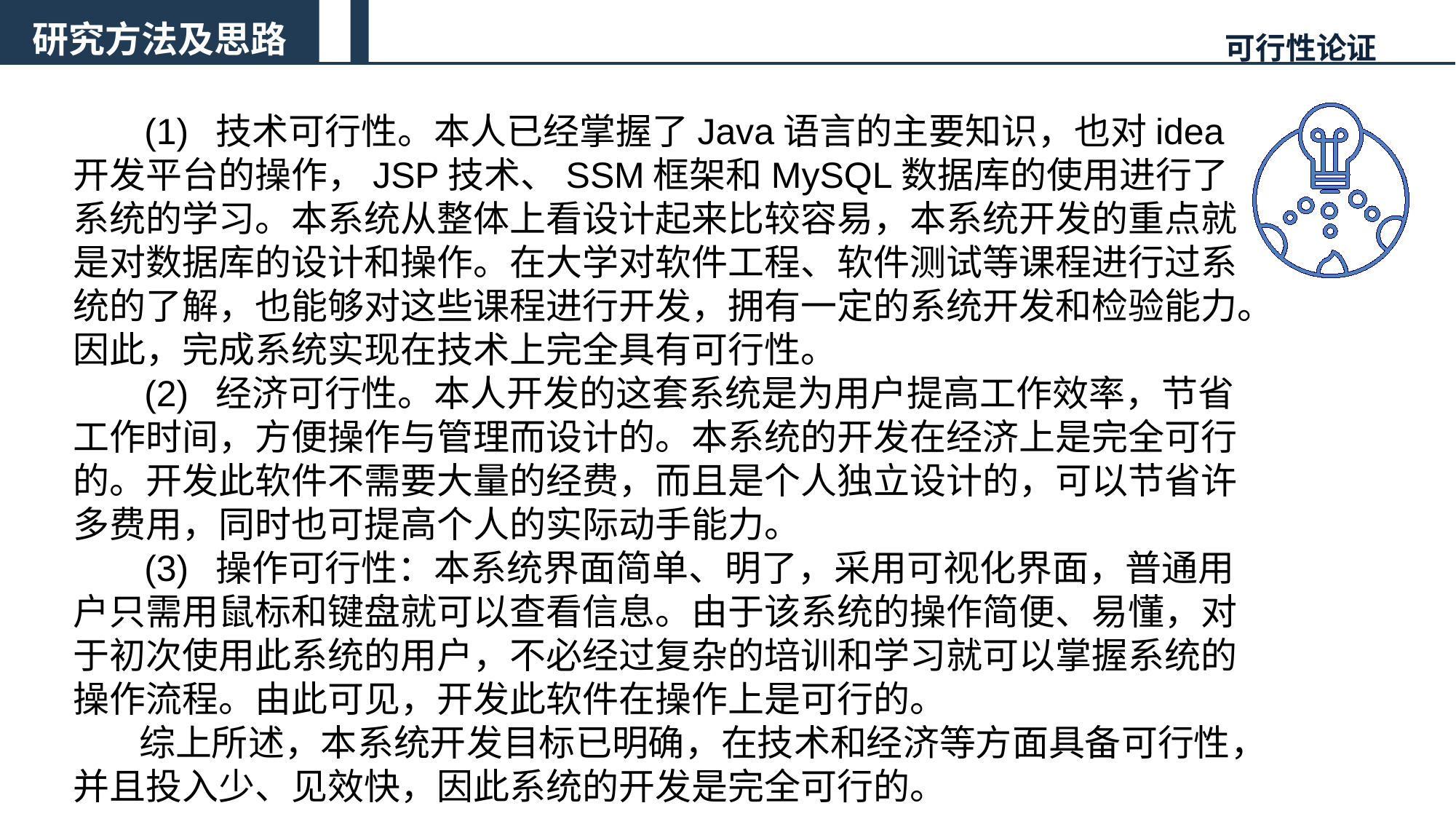

研究方法及思路
可行性论证

       (1) 技术可行性。本人已经掌握了Java语言的主要知识，也对idea开发平台的操作，JSP技术、SSM框架和MySQL数据库的使用进行了系统的学习。本系统从整体上看设计起来比较容易，本系统开发的重点就是对数据库的设计和操作。在大学对软件工程、软件测试等课程进行过系统的了解，也能够对这些课程进行开发，拥有一定的系统开发和检验能力。因此，完成系统实现在技术上完全具有可行性。
       (2) 经济可行性。本人开发的这套系统是为用户提高工作效率，节省工作时间，方便操作与管理而设计的。本系统的开发在经济上是完全可行的。开发此软件不需要大量的经费，而且是个人独立设计的，可以节省许多费用，同时也可提高个人的实际动手能力。
       (3) 操作可行性：本系统界面简单、明了，采用可视化界面，普通用户只需用鼠标和键盘就可以查看信息。由于该系统的操作简便、易懂，对于初次使用此系统的用户，不必经过复杂的培训和学习就可以掌握系统的操作流程。由此可见，开发此软件在操作上是可行的。
       综上所述，本系统开发目标已明确，在技术和经济等方面具备可行性，并且投入少、见效快，因此系统的开发是完全可行的。